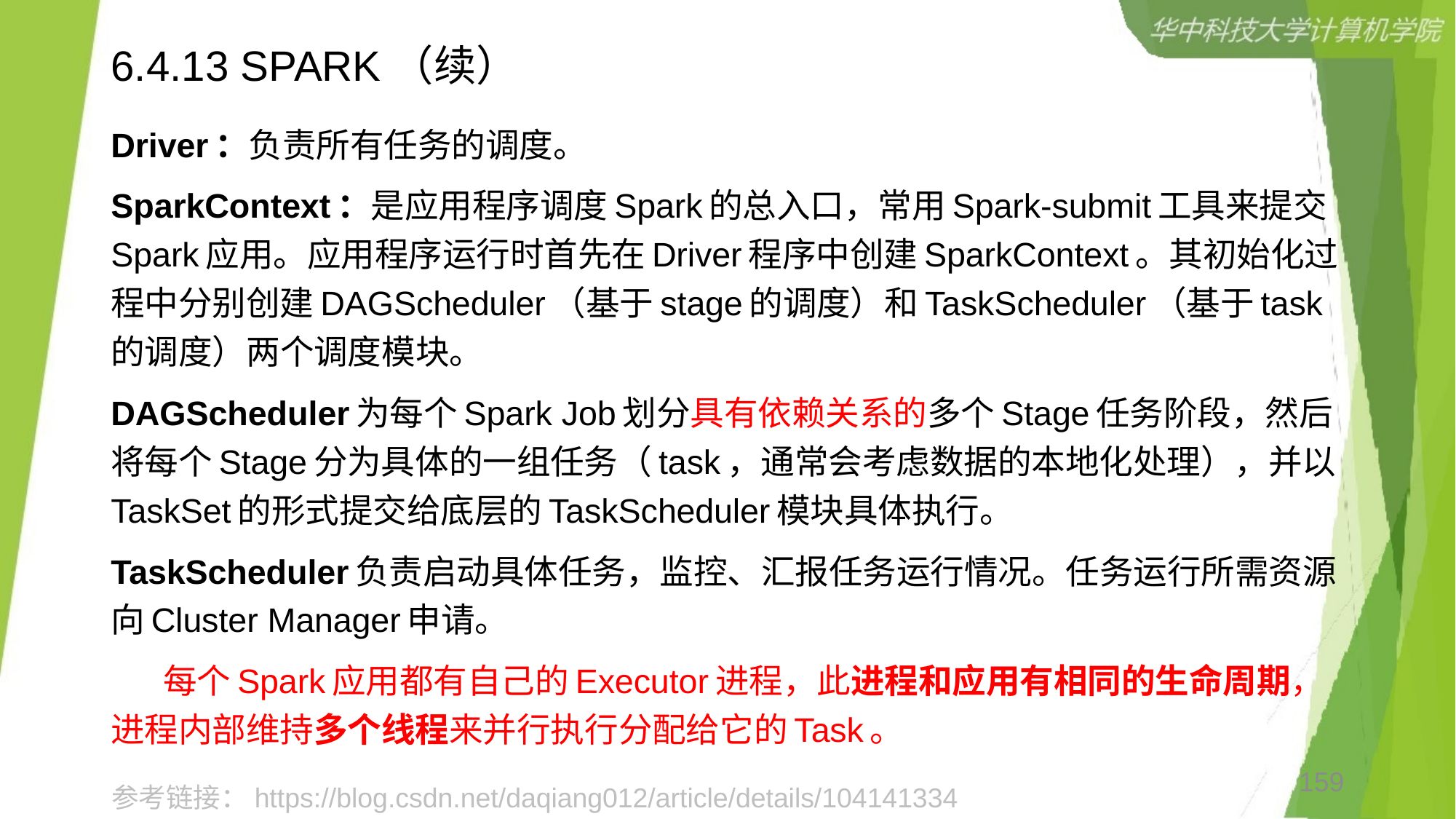

# 6.4.13 SPARK（续）
Driver：负责所有任务的调度。
SparkContext：是应用程序调度Spark的总入口，常用Spark-submit工具来提交Spark应用。应用程序运行时首先在Driver程序中创建SparkContext。其初始化过程中分别创建DAGScheduler（基于stage的调度）和TaskScheduler（基于task的调度）两个调度模块。
DAGScheduler为每个Spark Job划分具有依赖关系的多个Stage任务阶段，然后将每个Stage分为具体的一组任务（task，通常会考虑数据的本地化处理），并以TaskSet的形式提交给底层的TaskScheduler模块具体执行。
TaskScheduler负责启动具体任务，监控、汇报任务运行情况。任务运行所需资源向Cluster Manager申请。
      每个Spark应用都有自己的Executor进程，此进程和应用有相同的生命周期，进程内部维持多个线程来并行执行分配给它的Task。
159
参考链接：https://blog.csdn.net/daqiang012/article/details/104141334